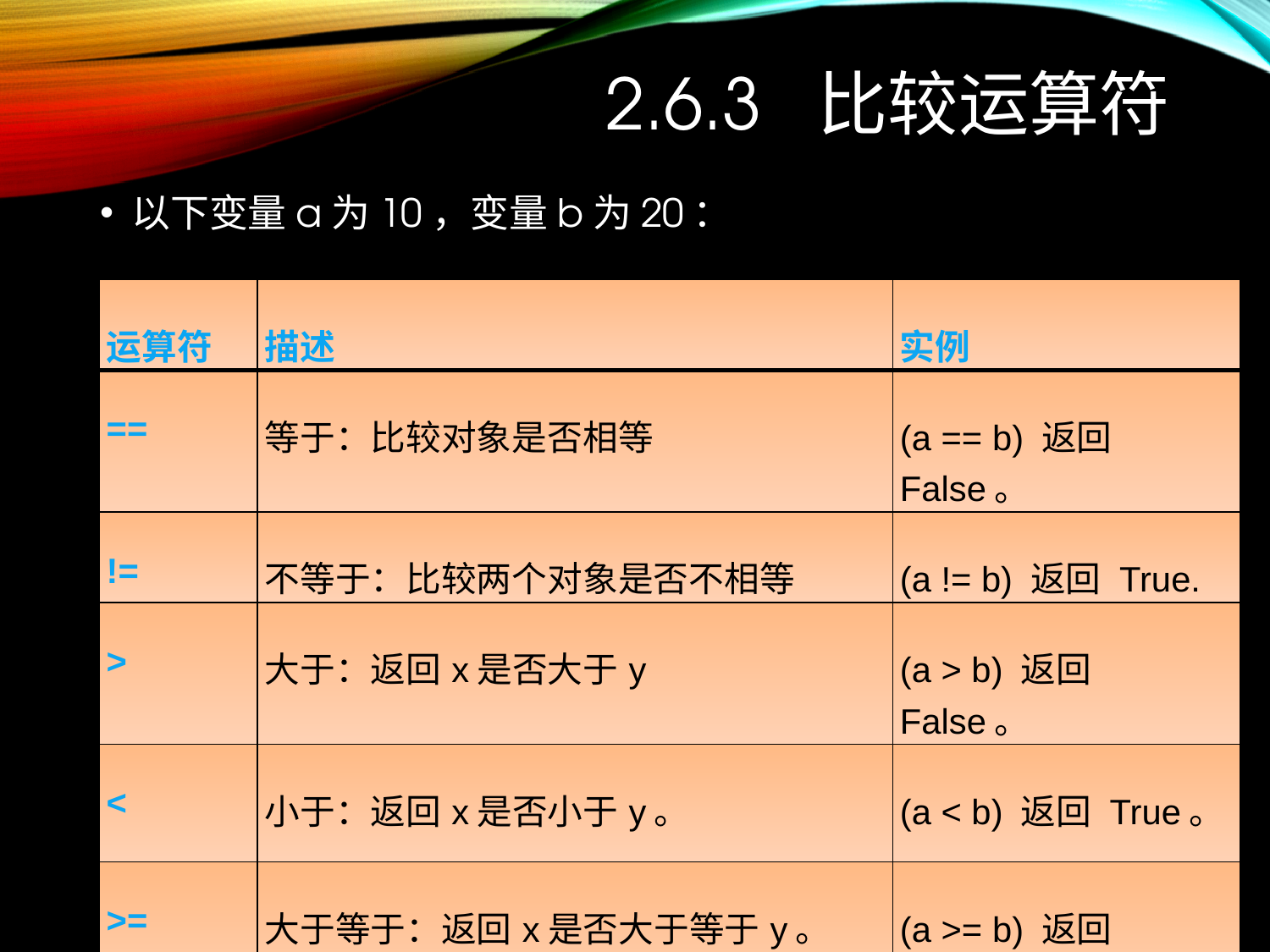

# 2.6.3  比较运算符
以下变量a为10，变量b为20：

| 运算符 | 描述 | 实例 |
| --- | --- | --- |
| == | 等于：比较对象是否相等 | (a == b) 返回 False。 |
| != | 不等于：比较两个对象是否不相等 | (a != b) 返回 True. |
| > | 大于：返回x是否大于y | (a > b) 返回 False。 |
| < | 小于：返回x是否小于y。 | (a < b) 返回 True。 |
| >= | 大于等于：返回x是否大于等于y。 | (a >= b) 返回 False。 |
| <= | 小于等于：返回x是否小于等于y。 | (a <= b) 返回 True。 |